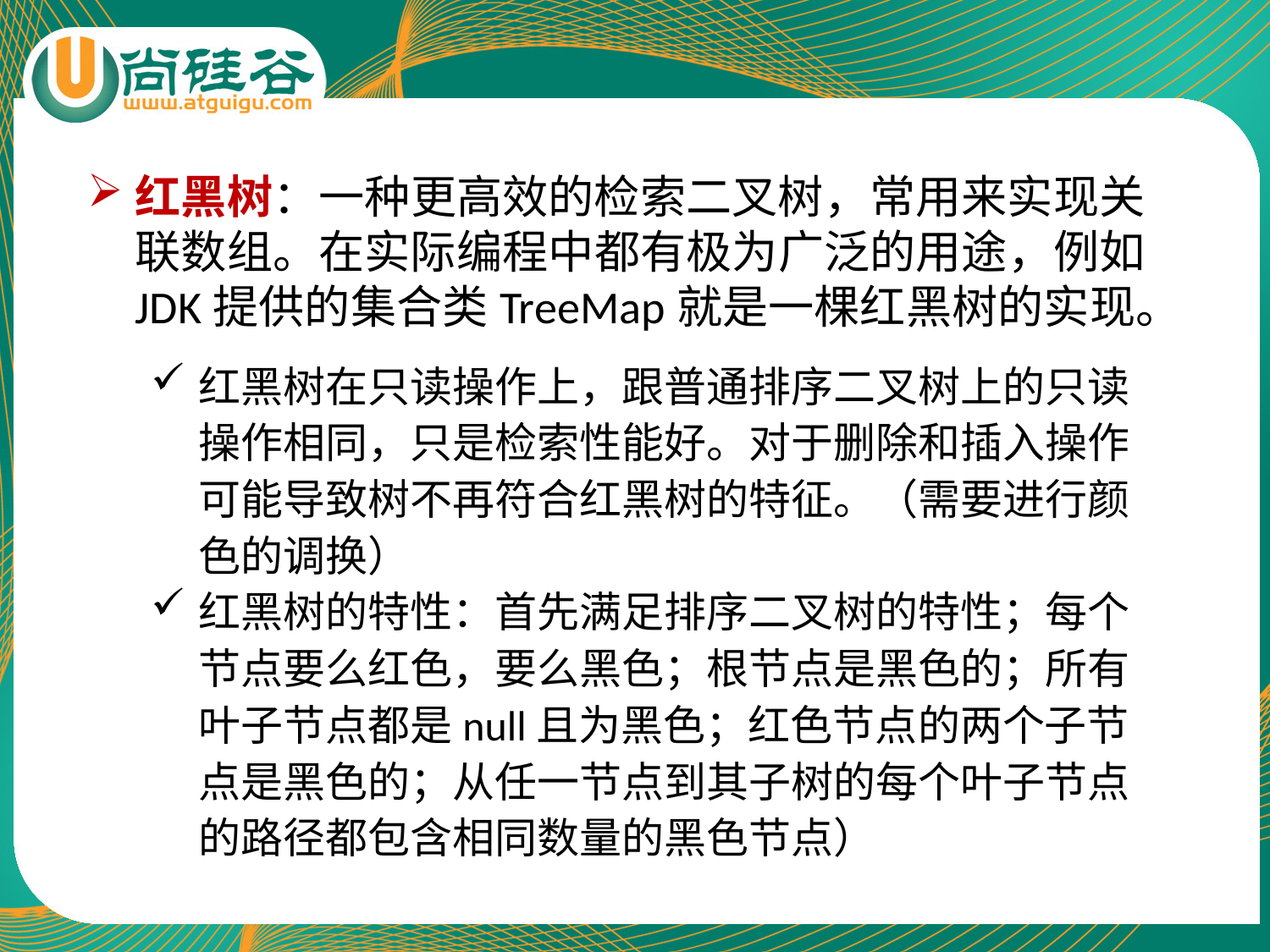

红黑树：一种更高效的检索二叉树，常用来实现关联数组。在实际编程中都有极为广泛的用途，例如JDK提供的集合类TreeMap就是一棵红黑树的实现。
红黑树在只读操作上，跟普通排序二叉树上的只读操作相同，只是检索性能好。对于删除和插入操作可能导致树不再符合红黑树的特征。（需要进行颜色的调换）
红黑树的特性：首先满足排序二叉树的特性；每个节点要么红色，要么黑色；根节点是黑色的；所有叶子节点都是null且为黑色；红色节点的两个子节点是黑色的；从任一节点到其子树的每个叶子节点的路径都包含相同数量的黑色节点）